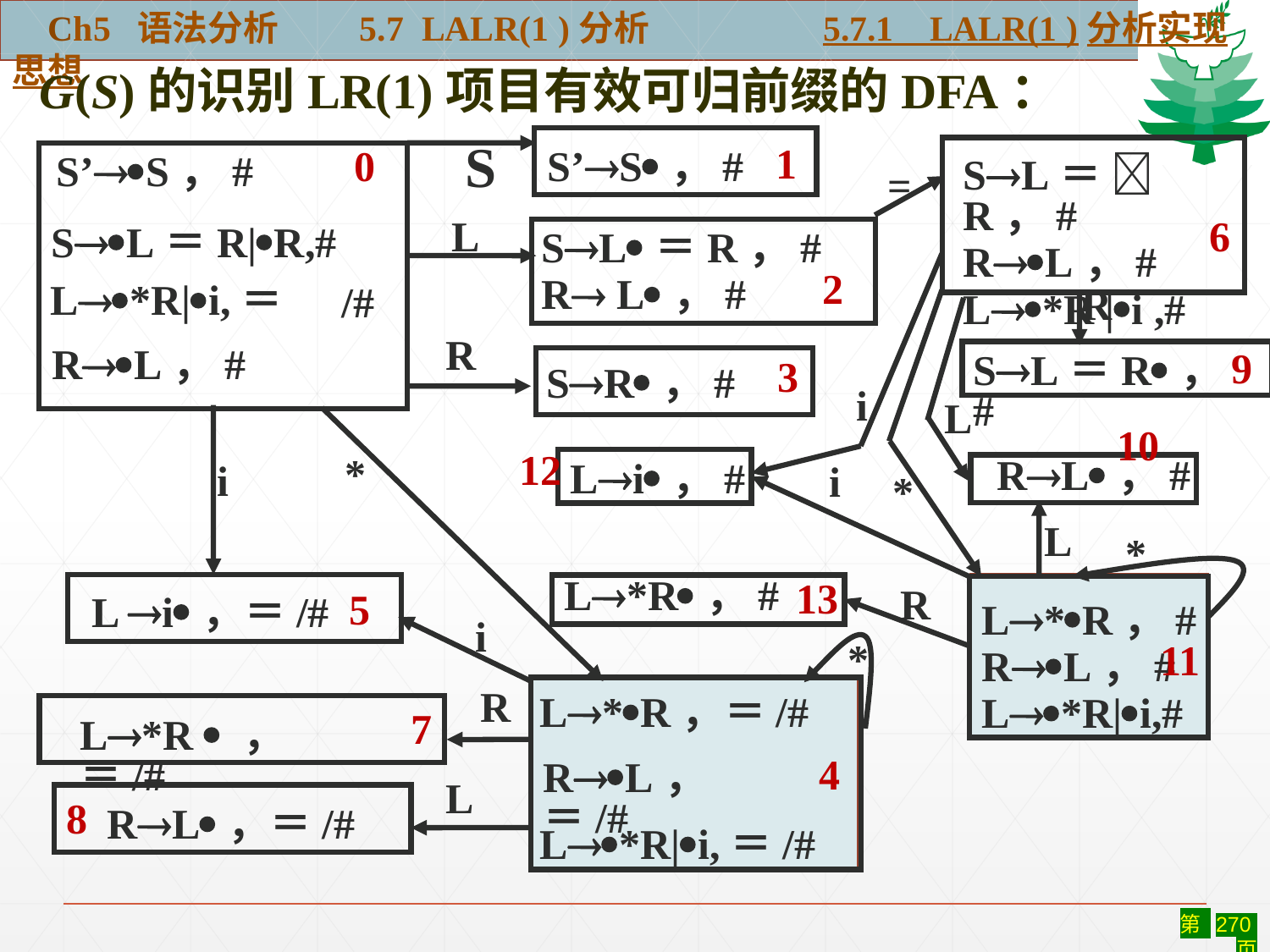

Ch5  语法分析         5.7  LALR(1 )分析	     5.7.1    LALR(1 )分析实现思想
G(S)的识别LR(1)项目有效可归前缀的DFA：

1
S

6
S’→S•，#
0

S’→•S，#

S→L＝ • R，#
R→•L，#
L→•*R |•i ,#
=

L

S→•L＝R|•R,#
S→L•＝R，#
R→ L•，#

2

i

L→•*R|•i,＝
   /#
R

*

L

R

R→•L，#
9

S→L＝R•，#

3
S→R•，#

i

*
10

12

R→L•，#
L→i•，#
i

L
*

L→*R•，#
13

5
R

11
L →i•，＝/#
L→*•R，#
R→•L，#
L→•*R|•i,#
i

*

4
R

L→*•R，＝/#

7
L→*R • ，＝/#
R→•L，＝/#
L

8
R→L•，＝/#
L→•*R|•i,＝/#